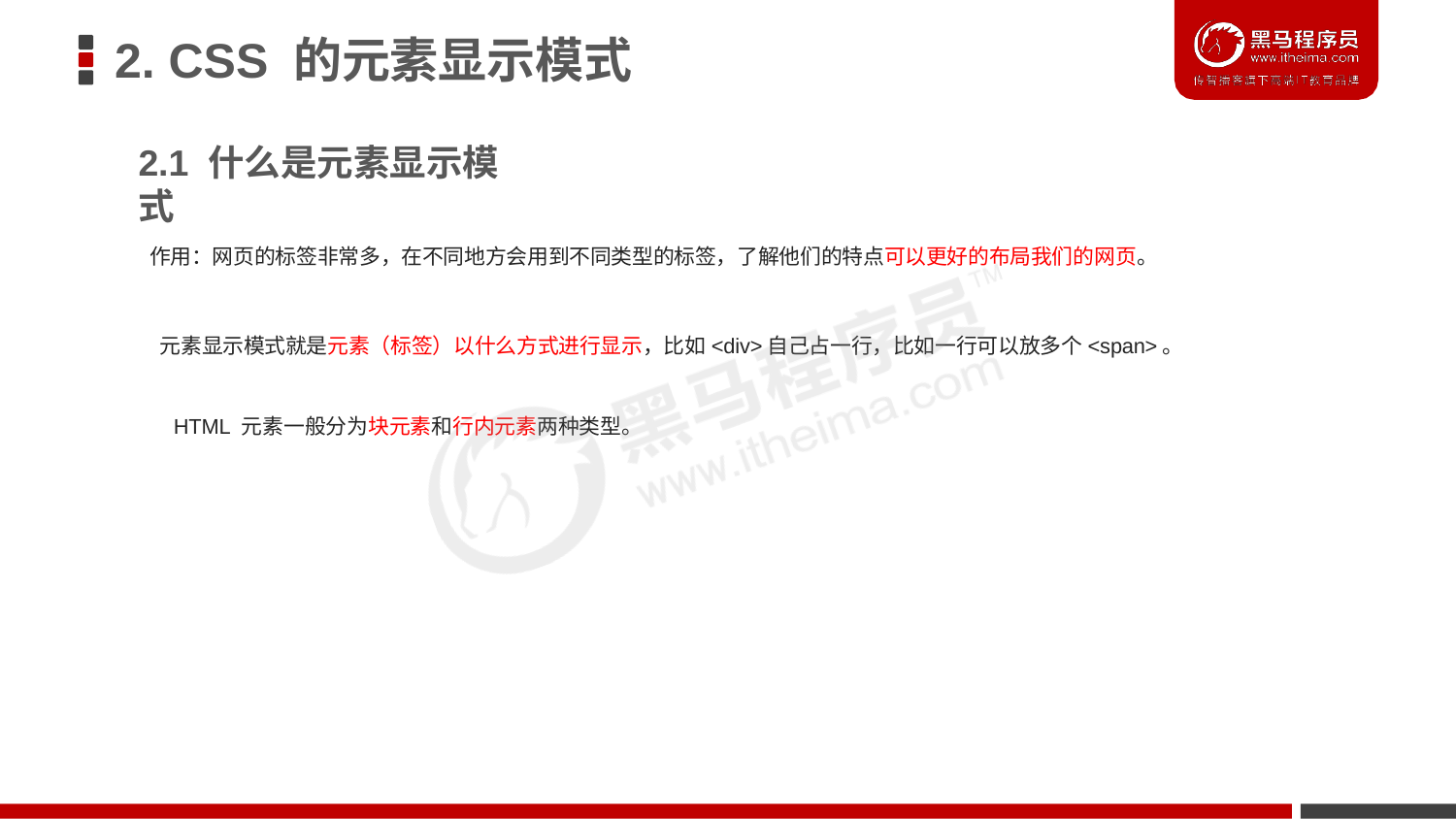

# 2. CSS 的元素显示模式
2.1 什么是元素显示模式

作用：网页的标签非常多，在不同地方会用到不同类型的标签，了解他们的特点可以更好的布局我们的网页。
元素显示模式就是元素（标签）以什么方式进行显示，比如<div>自己占一行，比如一行可以放多个<span>。  HTML 元素一般分为块元素和行内元素两种类型。